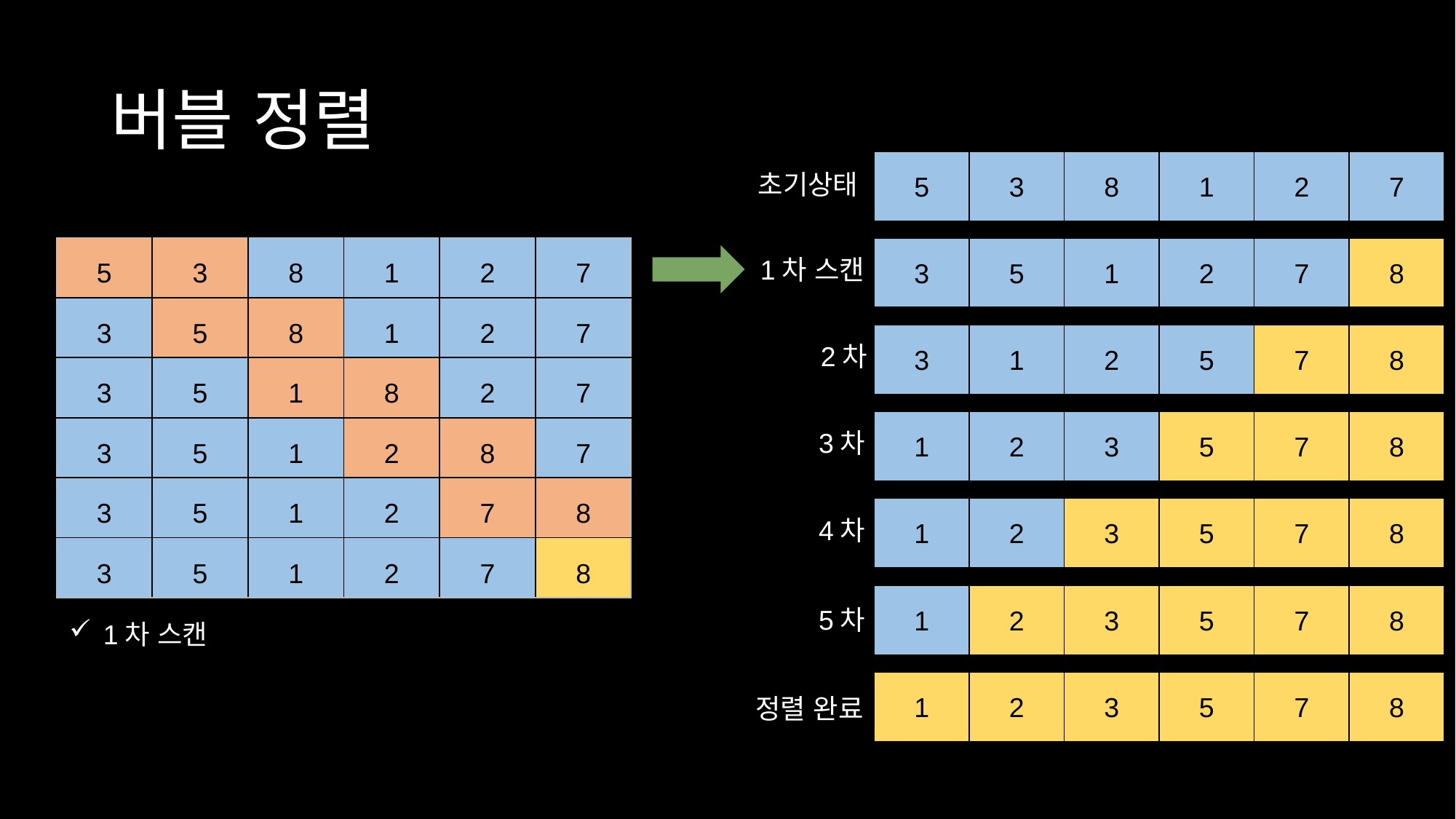

# 버블 정렬
| 5 | 3 | 8 | 1 | 2 | 7 |
| --- | --- | --- | --- | --- | --- |
초기상태
| 5 | 3 | 8 | 1 | 2 | 7 |
| --- | --- | --- | --- | --- | --- |
| 3 | 5 | 8 | 1 | 2 | 7 |
| 3 | 5 | 1 | 8 | 2 | 7 |
| 3 | 5 | 1 | 2 | 8 | 7 |
| 3 | 5 | 1 | 2 | 7 | 8 |
| 3 | 5 | 1 | 2 | 7 | 8 |
| 3 | 5 | 1 | 2 | 7 | 8 |
| --- | --- | --- | --- | --- | --- |

1차 스캔
| 3 | 1 | 2 | 5 | 7 | 8 |
| --- | --- | --- | --- | --- | --- |
2차
| 1 | 2 | 3 | 5 | 7 | 8 |
| --- | --- | --- | --- | --- | --- |
3차
| 1 | 2 | 3 | 5 | 7 | 8 |
| --- | --- | --- | --- | --- | --- |
4차
| 1 | 2 | 3 | 5 | 7 | 8 |
| --- | --- | --- | --- | --- | --- |
5차
1차 스캔
| 1 | 2 | 3 | 5 | 7 | 8 |
| --- | --- | --- | --- | --- | --- |
정렬 완료